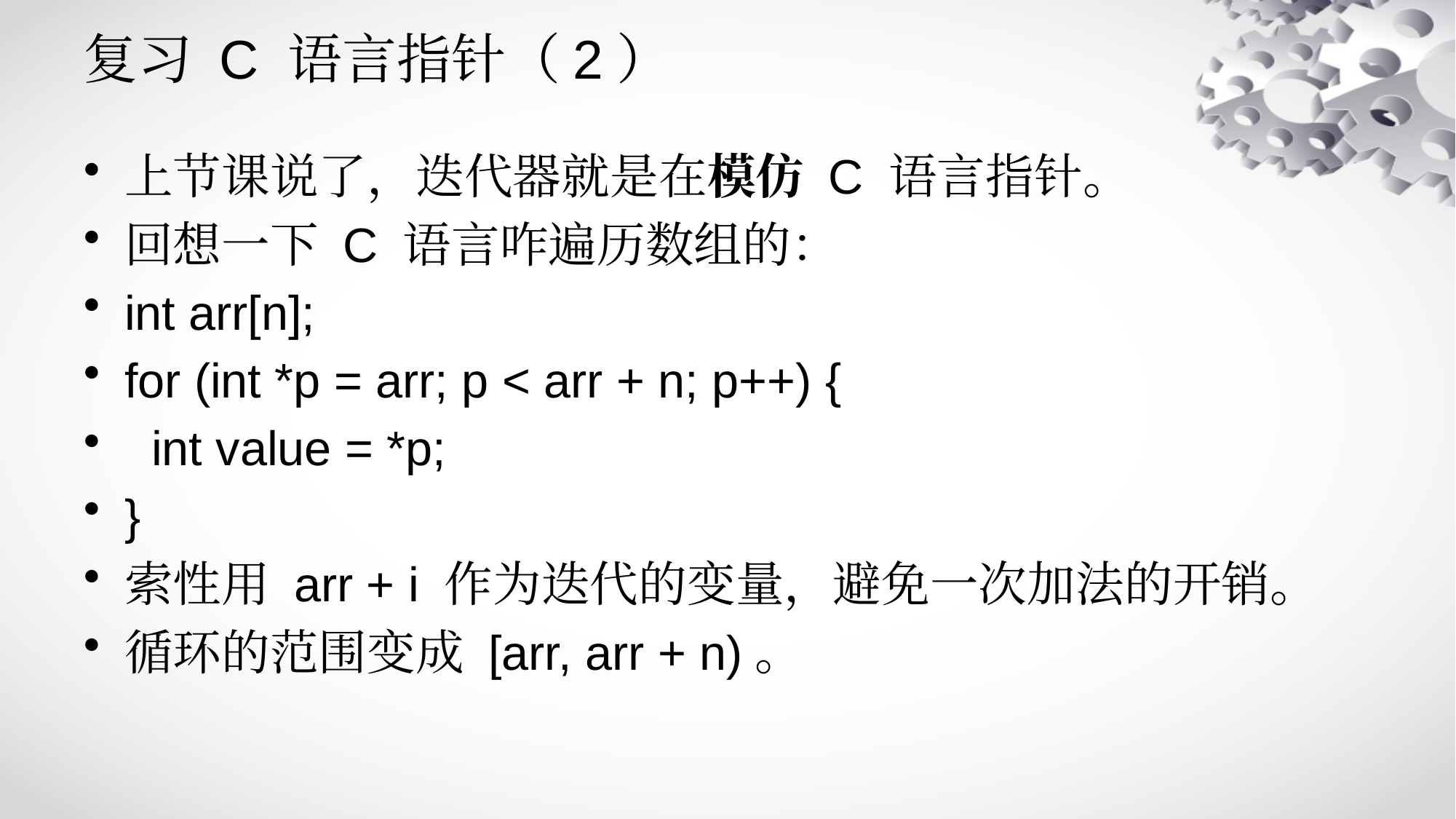

# 复习 C 语言指针（2）
上节课说了，迭代器就是在模仿 C 语言指针。
回想一下 C 语言咋遍历数组的：
int arr[n];
for (int *p = arr; p < arr + n; p++) {
  int value = *p;
}
索性用 arr + i 作为迭代的变量，避免一次加法的开销。
循环的范围变成 [arr, arr + n)。